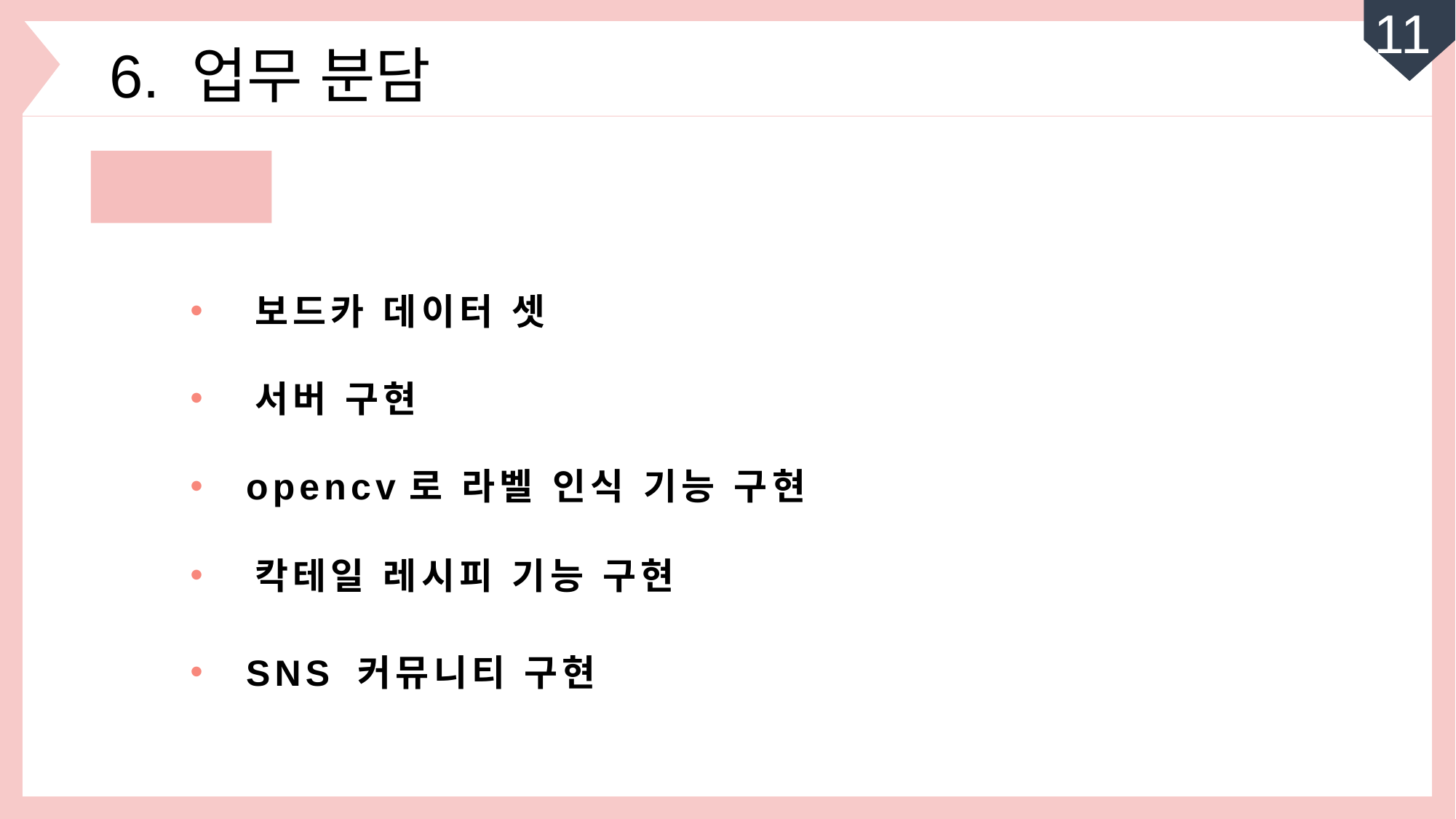

11

6. 업무 분담

최영재
 보드카 데이터 셋
 서버 구현
 opencv로 라벨 인식 기능 구현
 칵테일 레시피 기능 구현
 SNS 커뮤니티 구현